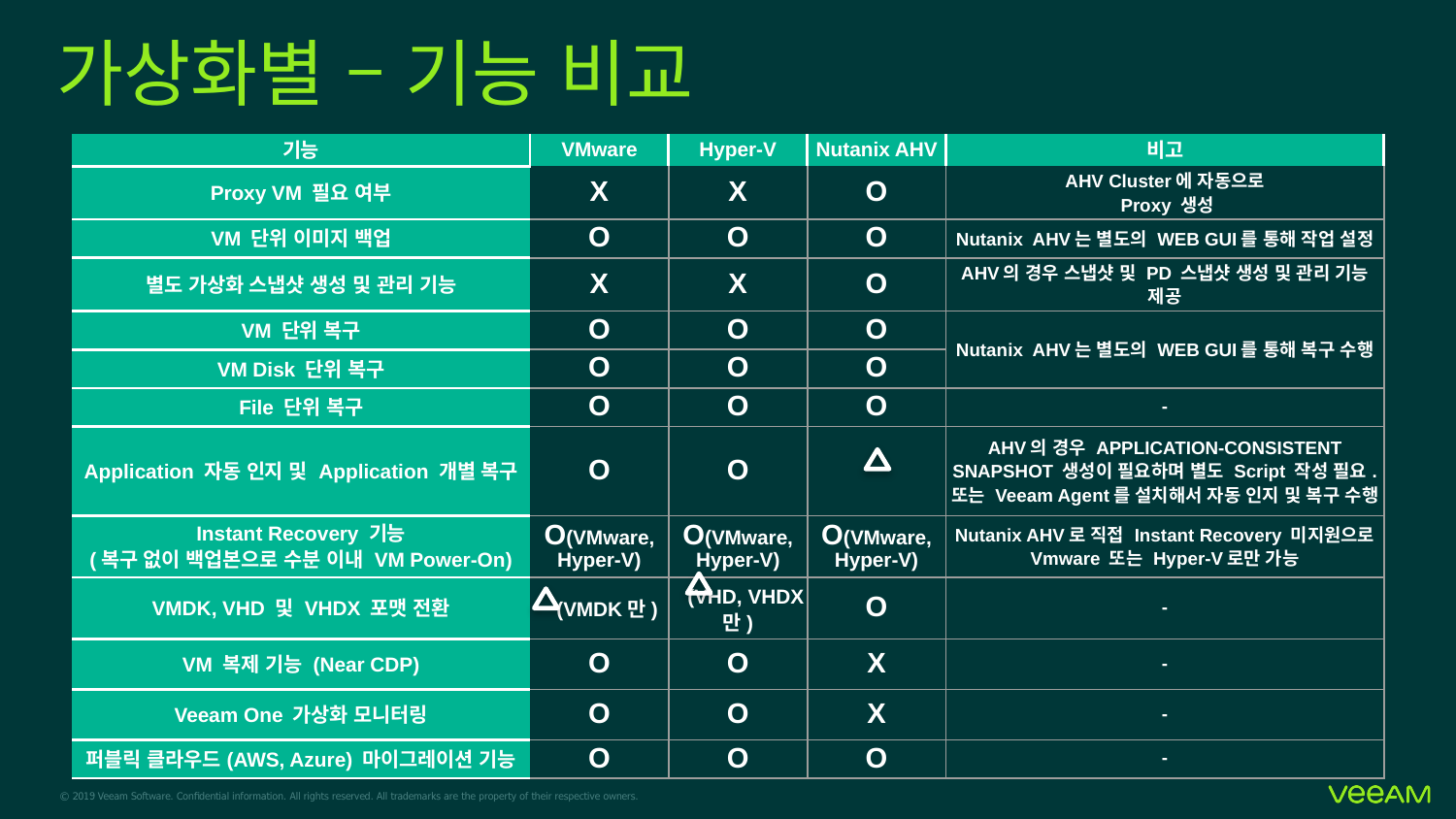

# 가상화별 – 기능 비교
| 기능 | VMware | Hyper-V | Nutanix AHV | 비고 |
| --- | --- | --- | --- | --- |
| Proxy VM 필요 여부 | X | X | O | AHV Cluster에 자동으로 Proxy 생성 |
| VM 단위 이미지 백업 | O | O | O | Nutanix AHV는 별도의 WEB GUI를 통해 작업 설정 |
| 별도 가상화 스냅샷 생성 및 관리 기능 | X | X | O | AHV의 경우 스냅샷 및 PD 스냅샷 생성 및 관리 기능 제공 |
| VM 단위 복구 | O | O | O | Nutanix AHV는 별도의 WEB GUI를 통해 복구 수행 |
| VM Disk 단위 복구 | O | O | O |  |
| File 단위 복구 | O | O | O | - |
| Application 자동 인지 및 Application 개별 복구 | O | O |  | AHV의 경우 APPLICATION-CONSISTENT SNAPSHOT 생성이 필요하며 별도 Script 작성 필요. 또는 Veeam Agent를 설치해서 자동 인지 및 복구 수행 |
| Instant Recovery 기능 (복구 없이 백업본으로 수분 이내 VM Power-On) | O(VMware, Hyper-V) | O(VMware, Hyper-V) | O(VMware, Hyper-V) | Nutanix AHV로 직접 Instant Recovery 미지원으로 Vmware 또는 Hyper-V로만 가능 |
| VMDK, VHD 및 VHDX 포맷 전환 | (VMDK만) | (VHD, VHDX만) | O | - |
| VM 복제 기능 (Near CDP) | O | O | X | - |
| Veeam One 가상화 모니터링 | O | O | X | - |
| 퍼블릭 클라우드(AWS, Azure) 마이그레이션 기능 | O | O | O | - |